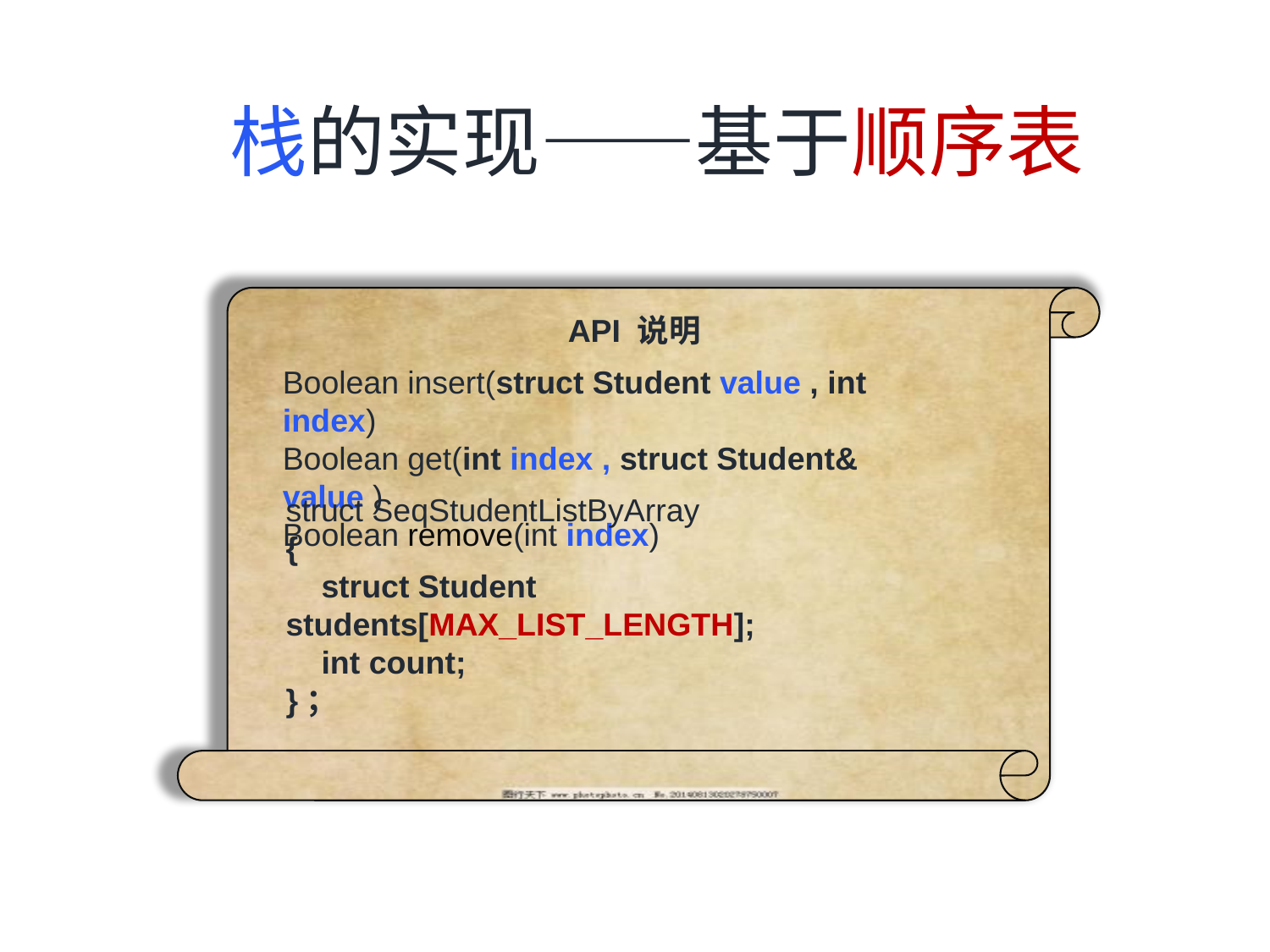

栈的实现——基于顺序表

API 说明
Boolean insert(struct Student value , int index)
Boolean get(int index , struct Student& value )
Boolean remove(int index)
struct SeqStudentListByArray
{
    struct Student students[MAX_LIST_LENGTH];
    int count;
}；